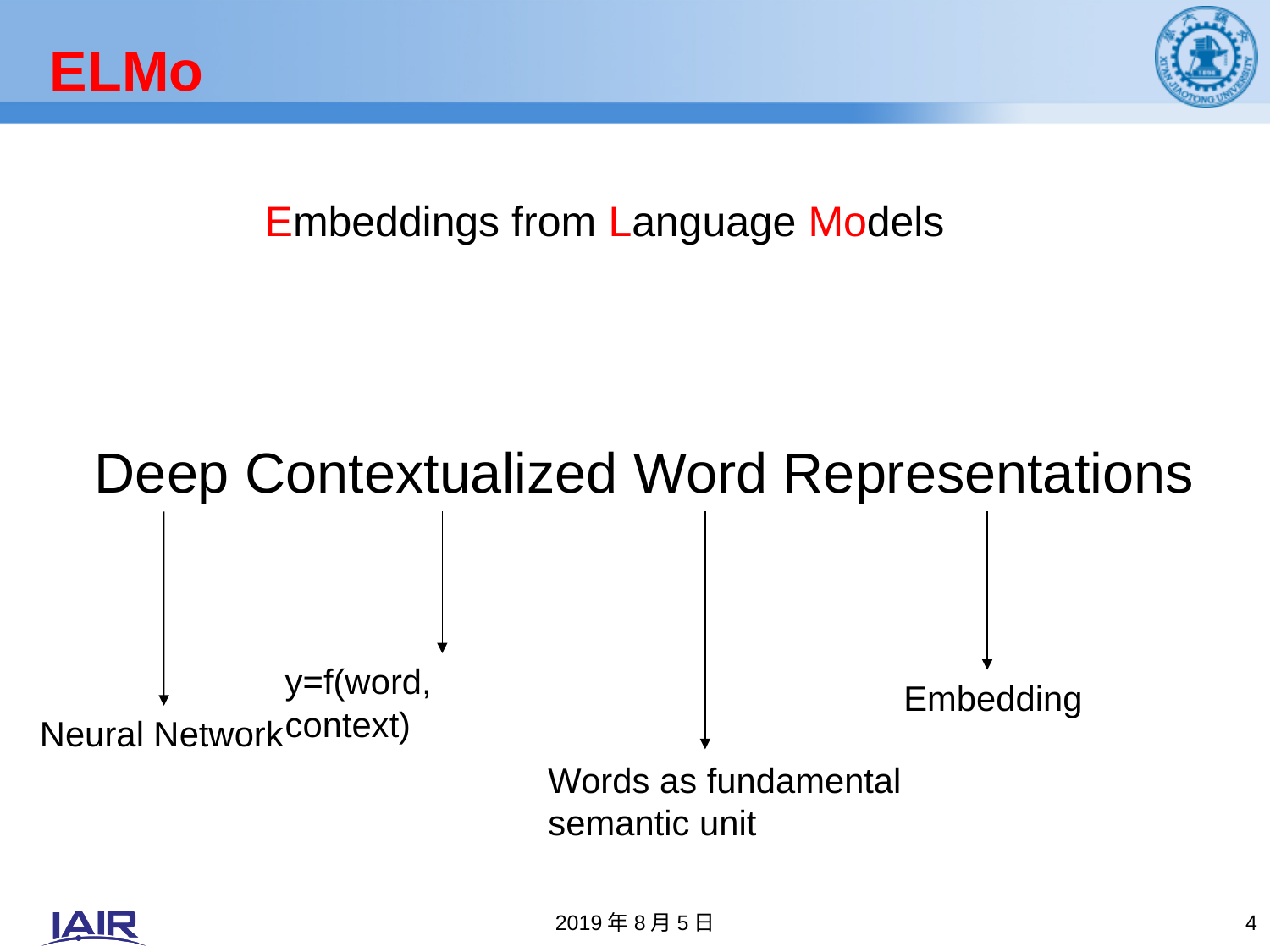

# ELMo
Embeddings from Language Models
Deep Contextualized Word Representations
y=f(word, context)
Embedding
Neural Network
Words as fundamental semantic unit

2019年8月5日
4